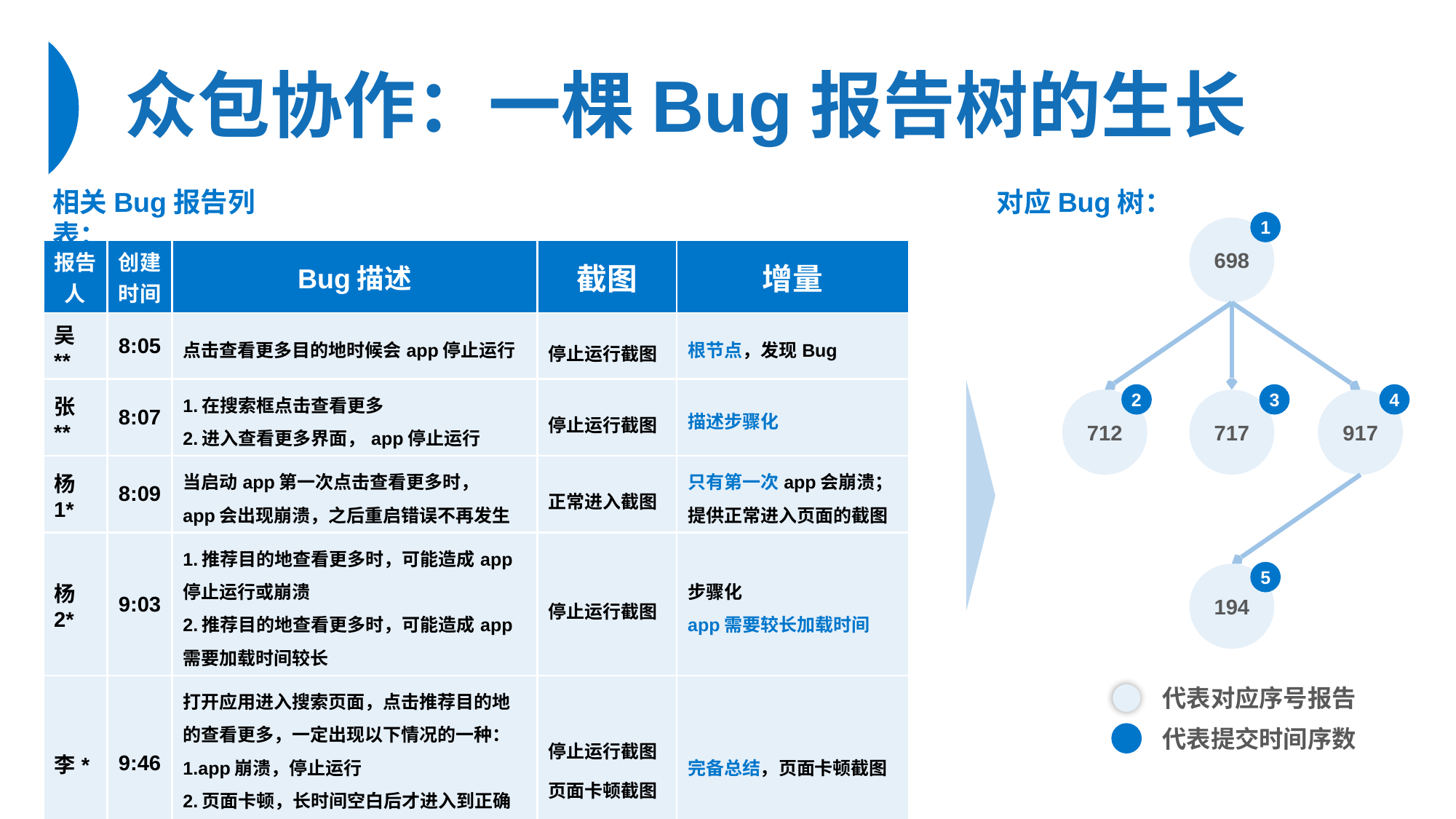

# 众包协作：一棵Bug报告树的生长
相关Bug报告列表：
对应Bug树：
1
698
712
717
917
194
2
3
4
5
| 报告 人 | 创建时间 | Bug描述 | 截图 | 增量 |
| --- | --- | --- | --- | --- |
| 吴\*\* | 8:05 | 点击查看更多目的地时候会app停止运行 | 停止运行截图 | 根节点，发现Bug |
| 张\*\* | 8:07 | 1.在搜索框点击查看更多 2.进入查看更多界面，app停止运行 | 停止运行截图 | 描述步骤化 |
| 杨1\* | 8:09 | 当启动app第一次点击查看更多时， app会出现崩溃，之后重启错误不再发生 | 正常进入截图 | 只有第一次app会崩溃；提供正常进入页面的截图 |
| 杨2\* | 9:03 | 1.推荐目的地查看更多时，可能造成app 停止运行或崩溃 2.推荐目的地查看更多时，可能造成app 需要加载时间较长 | 停止运行截图 | 步骤化 app需要较长加载时间 |
| 李\* | 9:46 | 打开应用进入搜索页面，点击推荐目的地的查看更多，一定出现以下情况的一种： 1.app崩溃，停止运行 2.页面卡顿，长时间空白后才进入到正确的查看更多页面 | 停止运行截图 页面卡顿截图 | 完备总结，页面卡顿截图 |

代表对应序号报告

代表提交时间序数